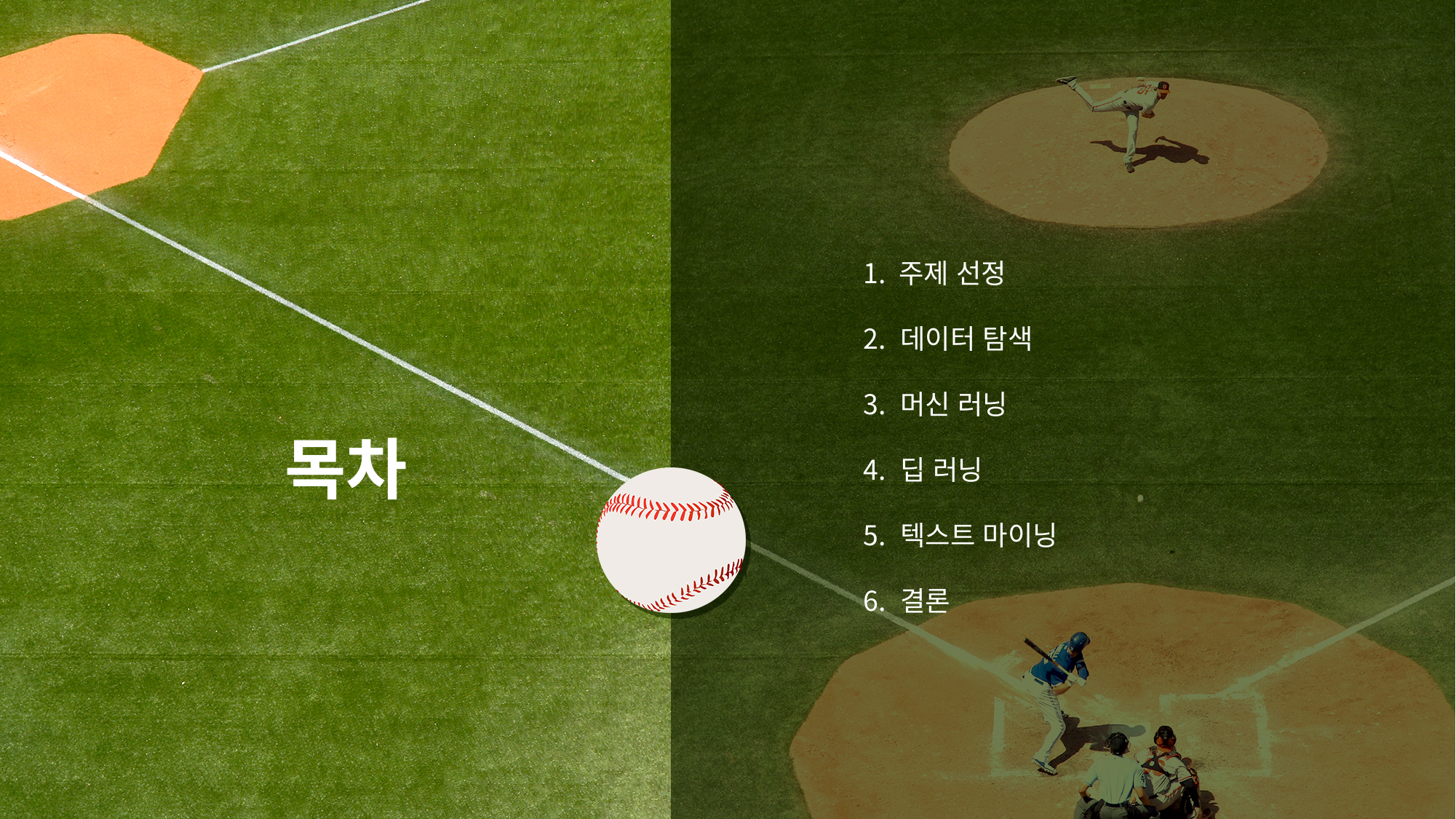

주제 선정
 데이터 탐색
 머신 러닝
 딥 러닝
 텍스트 마이닝
 결론
목차